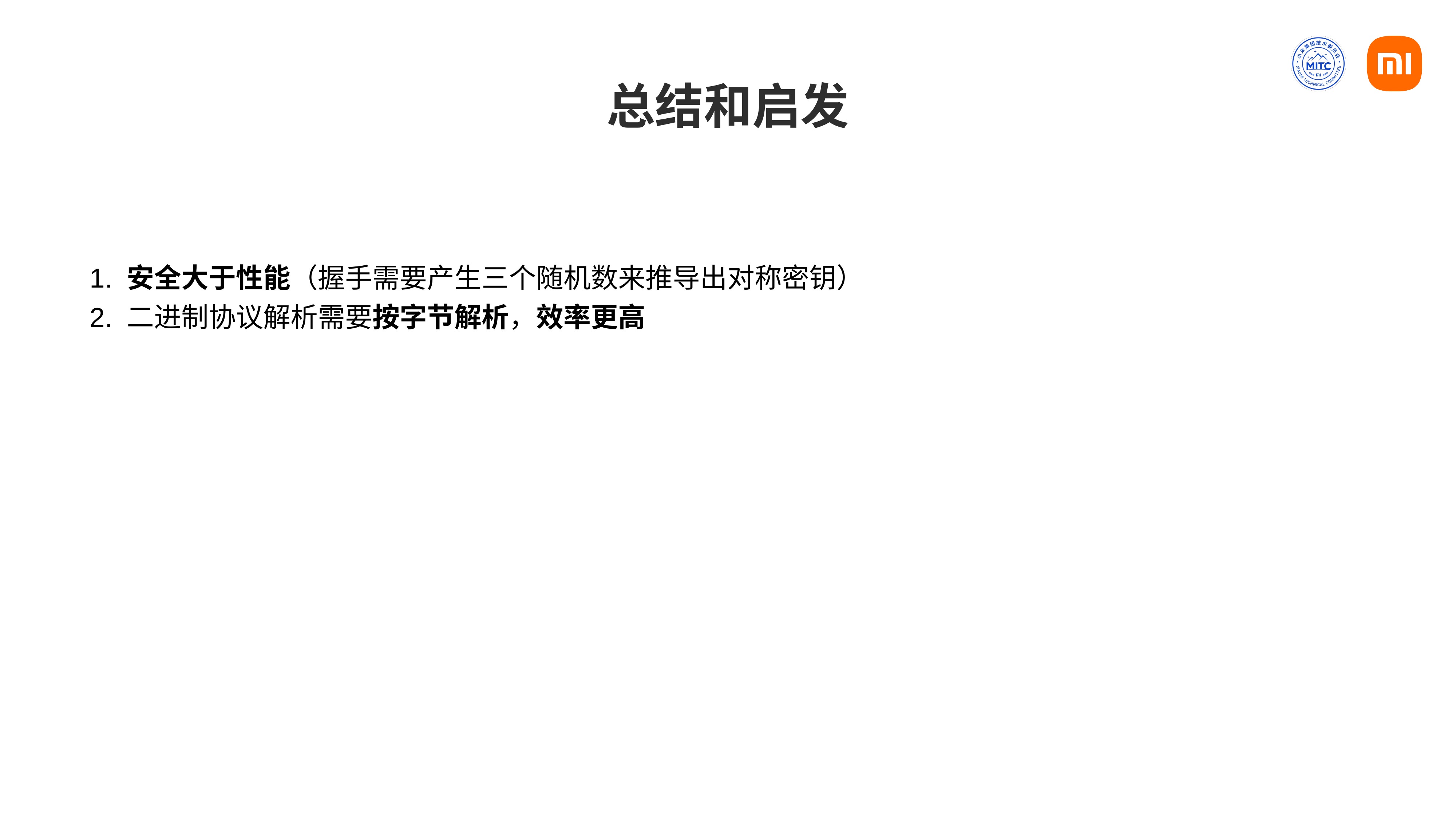

# 总结和启发
1. 安全大于性能（握手需要产生三个随机数来推导出对称密钥）
2. 二进制协议解析需要按字节解析，效率更高